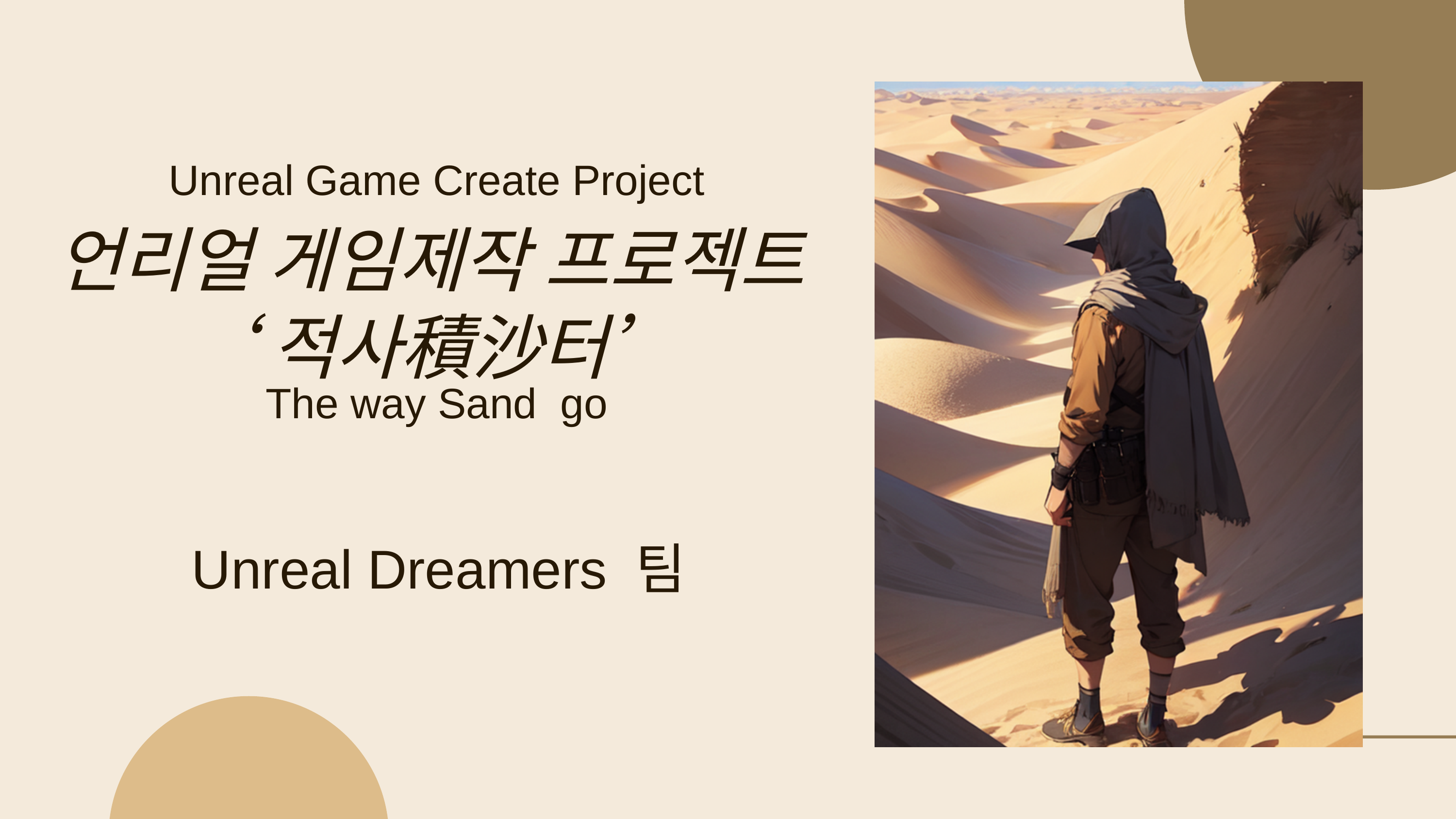

Unreal Game Create Project
언리얼 게임제작 프로젝트
‘적사積沙터’
The way Sand  go
Unreal Dreamers 팀